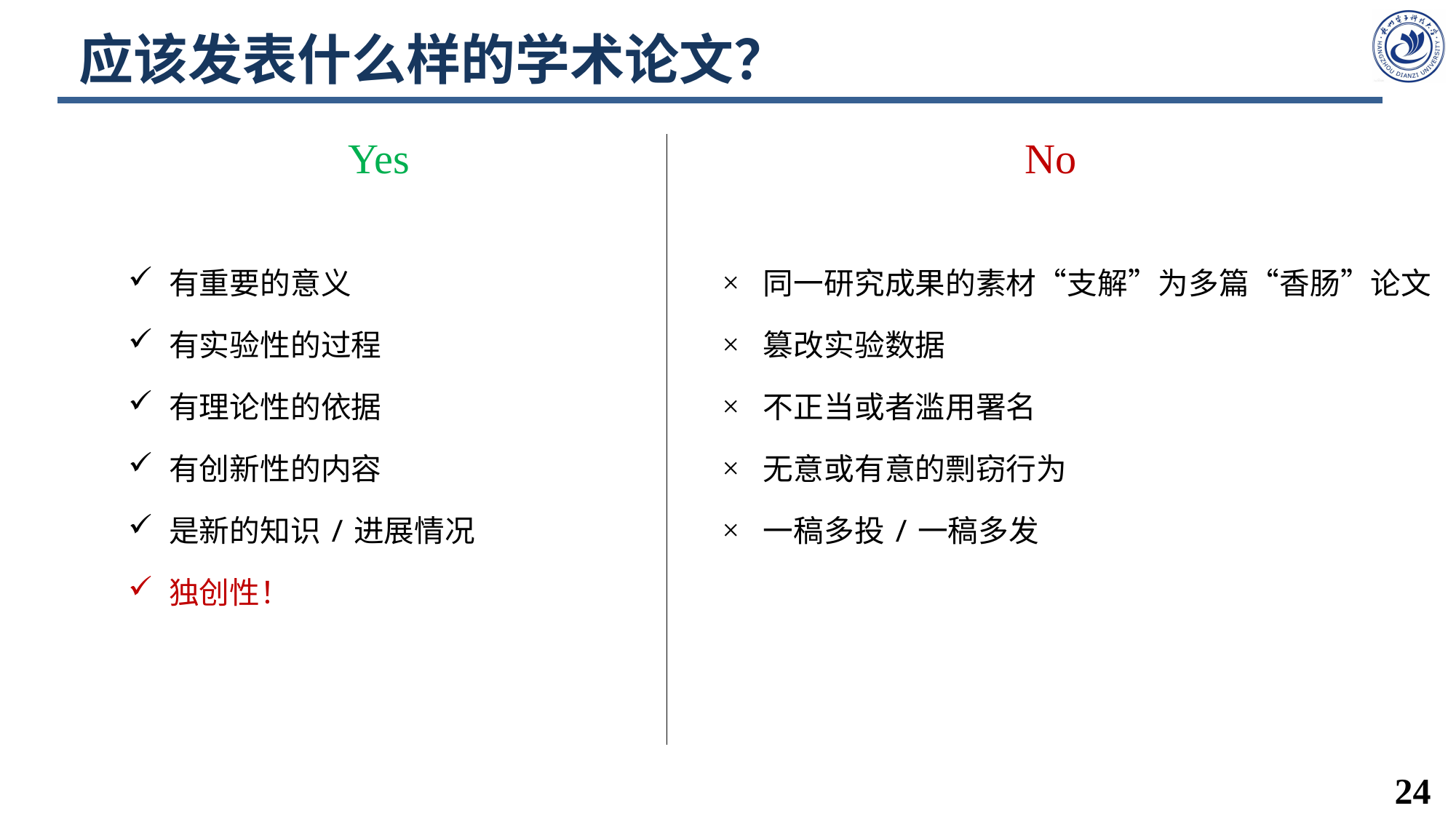

# 应该发表什么样的学术论文？
No
Yes

同一研究成果的素材“支解”为多篇“香肠”论文
篡改实验数据
不正当或者滥用署名
无意或有意的剽窃行为
一稿多投/一稿多发

有重要的意义
有实验性的过程
有理论性的依据
有创新性的内容
是新的知识/进展情况
独创性！

24